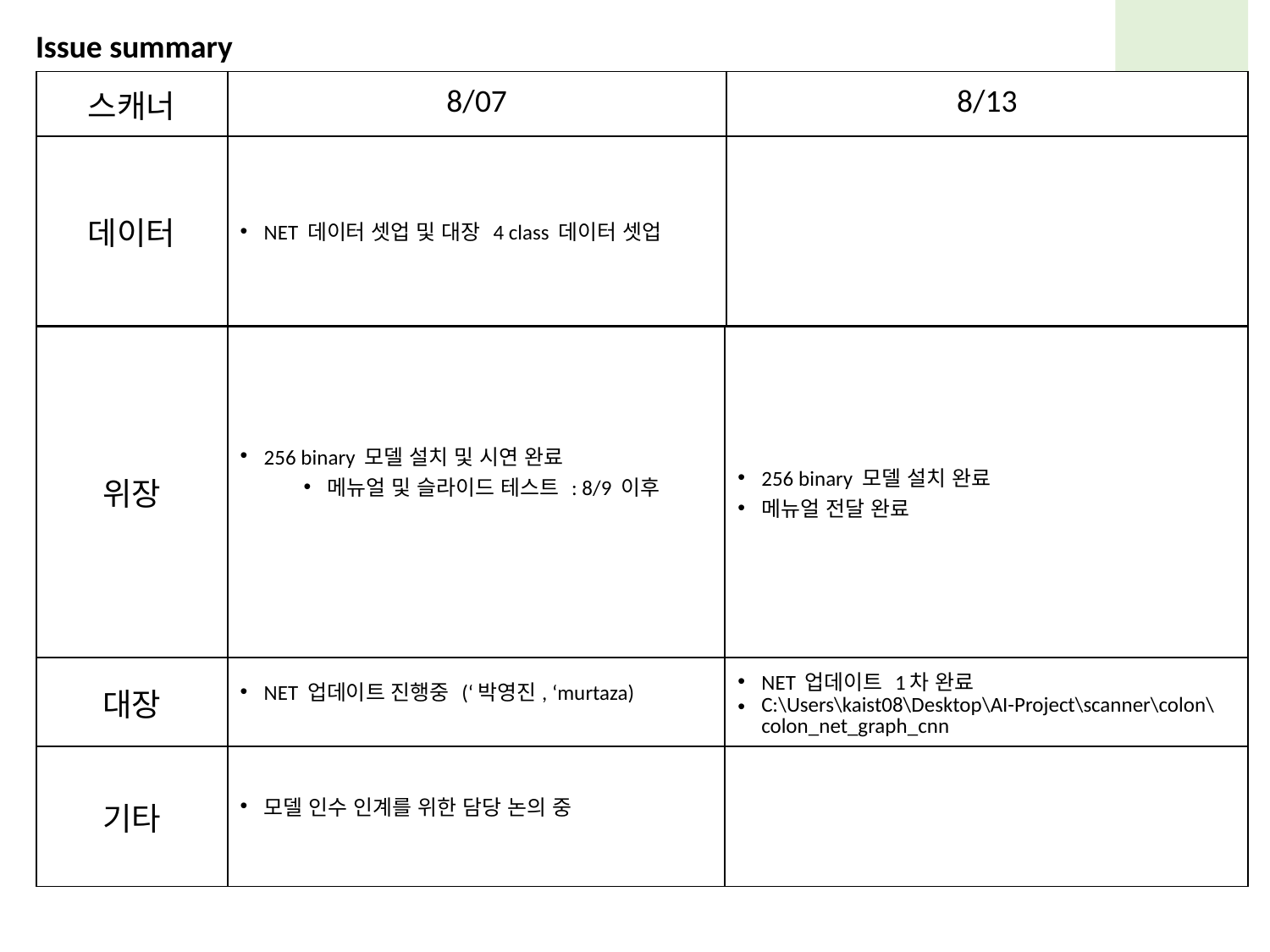

Issue summary
| 스캐너 | 8/07 | 8/13 |
| --- | --- | --- |
| 데이터 | NET 데이터 셋업 및 대장 4 class 데이터 셋업 |  |
| 위장 | 256 binary 모델 설치 및 시연 완료 메뉴얼 및 슬라이드 테스트 : 8/9 이후 | 256 binary 모델 설치 완료 메뉴얼 전달 완료 |
| --- | --- | --- |
| 대장 | NET 업데이트 진행중 (‘박영진, ‘murtaza) | NET 업데이트 1차 완료 C:\Users\kaist08\Desktop\AI-Project\scanner\colon\colon\_net\_graph\_cnn |
| 기타 | 모델 인수 인계를 위한 담당 논의 중 |  |